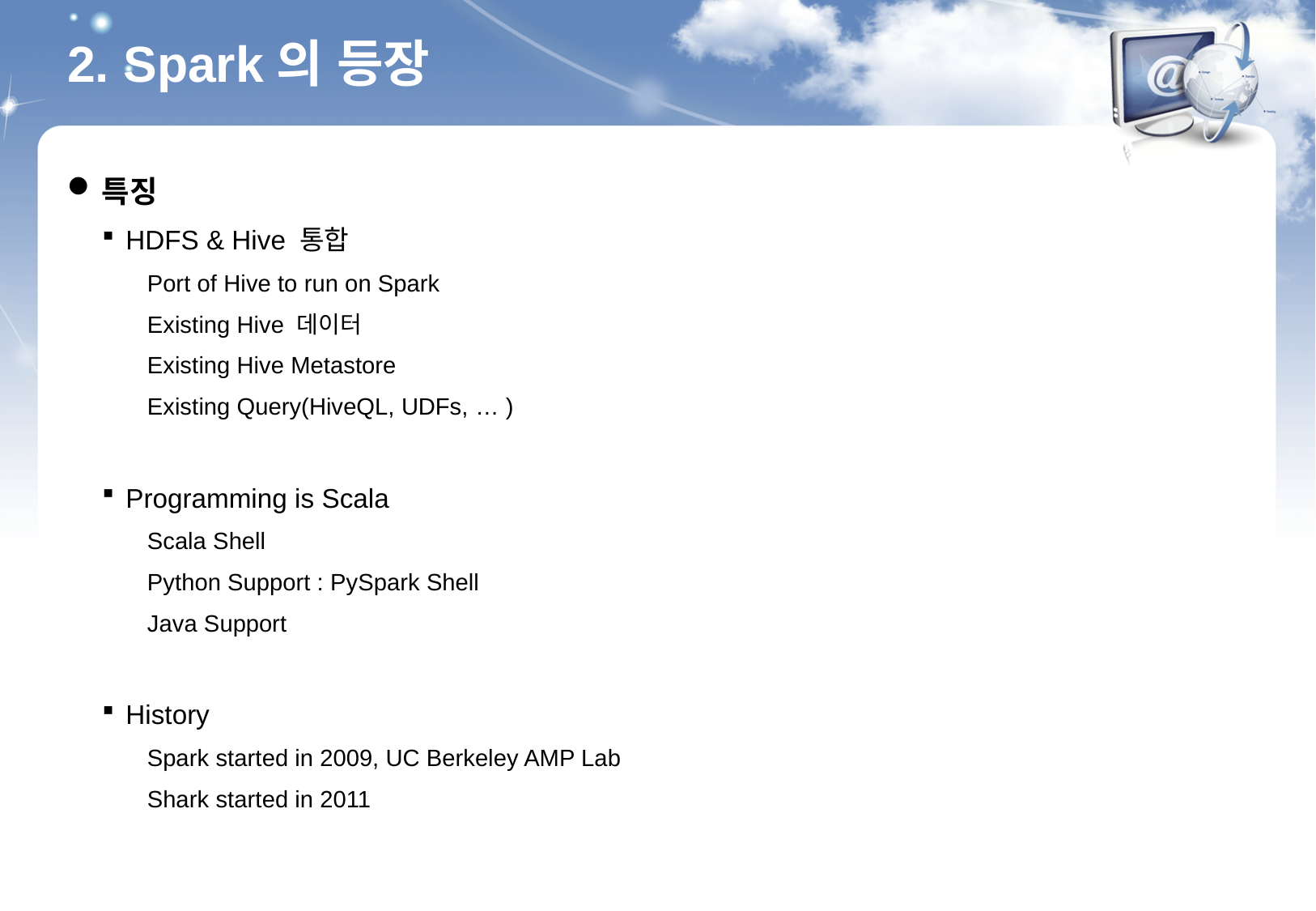

2. Spark의 등장
특징
HDFS & Hive 통합
Port of Hive to run on Spark
Existing Hive 데이터
Existing Hive Metastore
Existing Query(HiveQL, UDFs, … )

Programming is Scala
Scala Shell
Python Support : PySpark Shell
Java Support

History
Spark started in 2009, UC Berkeley AMP Lab
Shark started in 2011